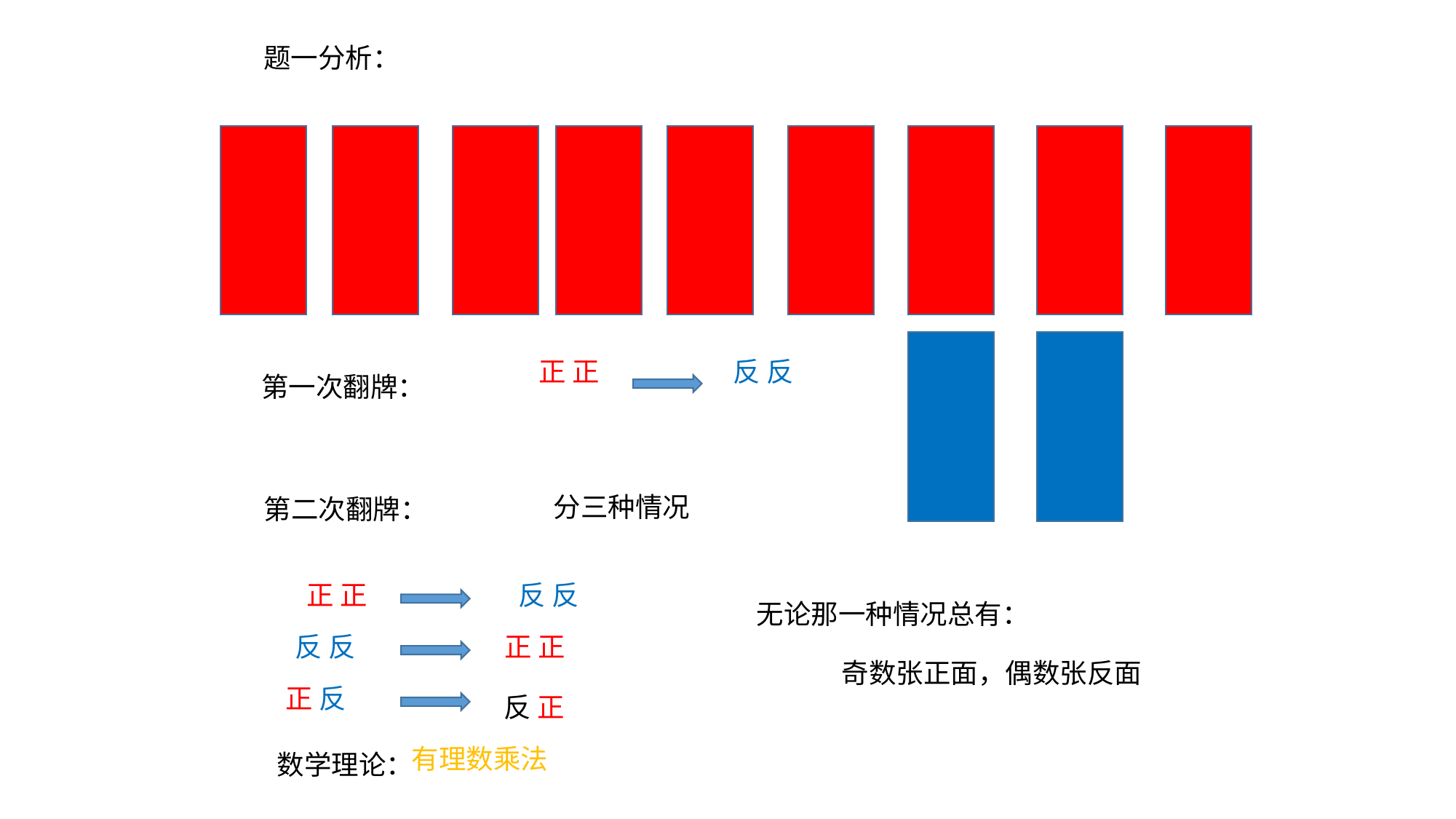

题一分析：

正 正
反 反
第一次翻牌：

分三种情况
第二次翻牌：
正 正
反 反

无论那一种情况总有：
反 反
正 正

奇数张正面，偶数张反面
正 反
反 正

有理数乘法
数学理论：